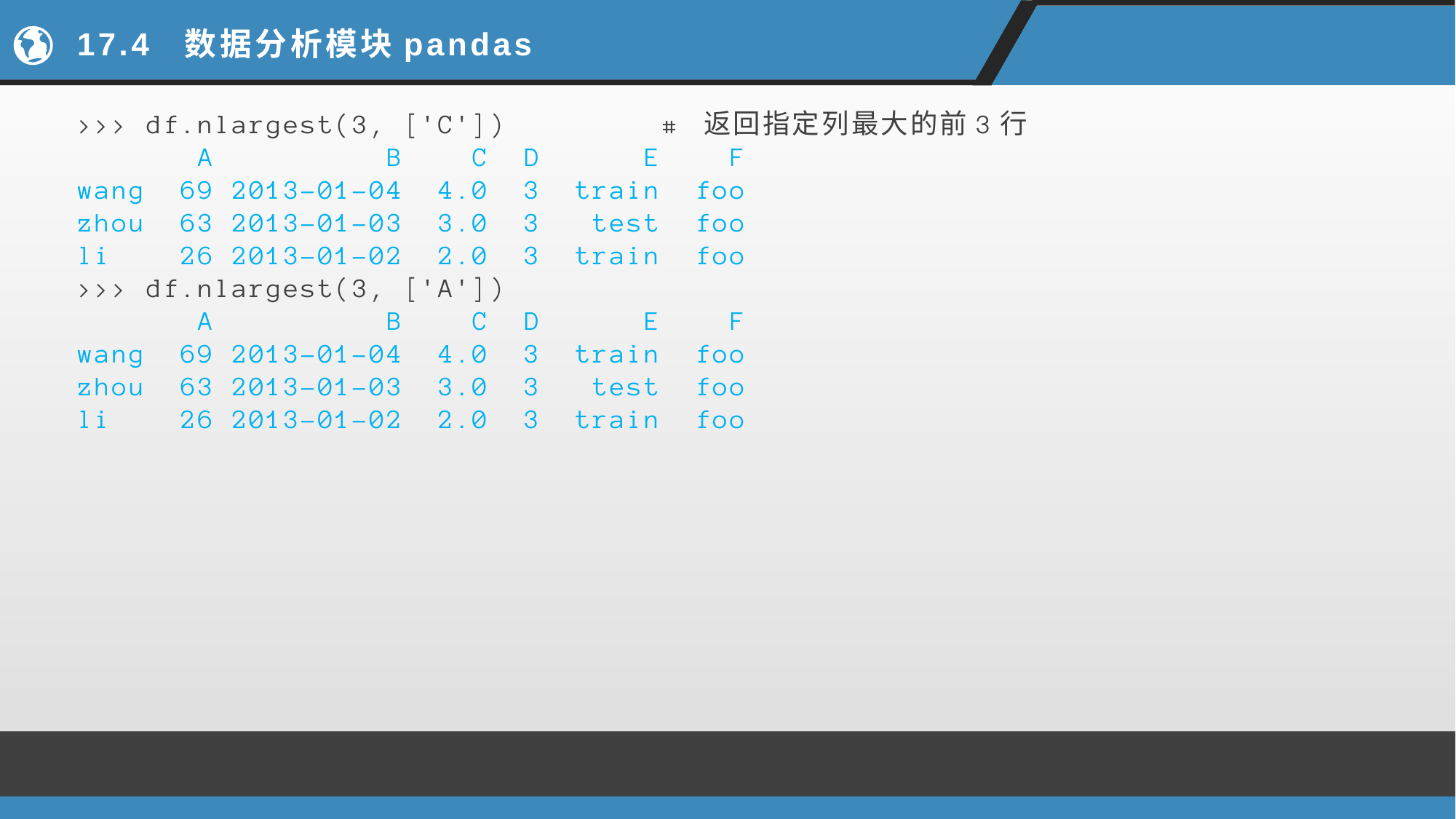

# 17.4  数据分析模块pandas

>>> df.nlargest(3, ['C'])         # 返回指定列最大的前3行
       A          B    C  D      E    F
wang  69 2013-01-04  4.0  3  train  foo
zhou  63 2013-01-03  3.0  3   test  foo
li    26 2013-01-02  2.0  3  train  foo
>>> df.nlargest(3, ['A'])
       A          B    C  D      E    F
wang  69 2013-01-04  4.0  3  train  foo
zhou  63 2013-01-03  3.0  3   test  foo
li    26 2013-01-02  2.0  3  train  foo